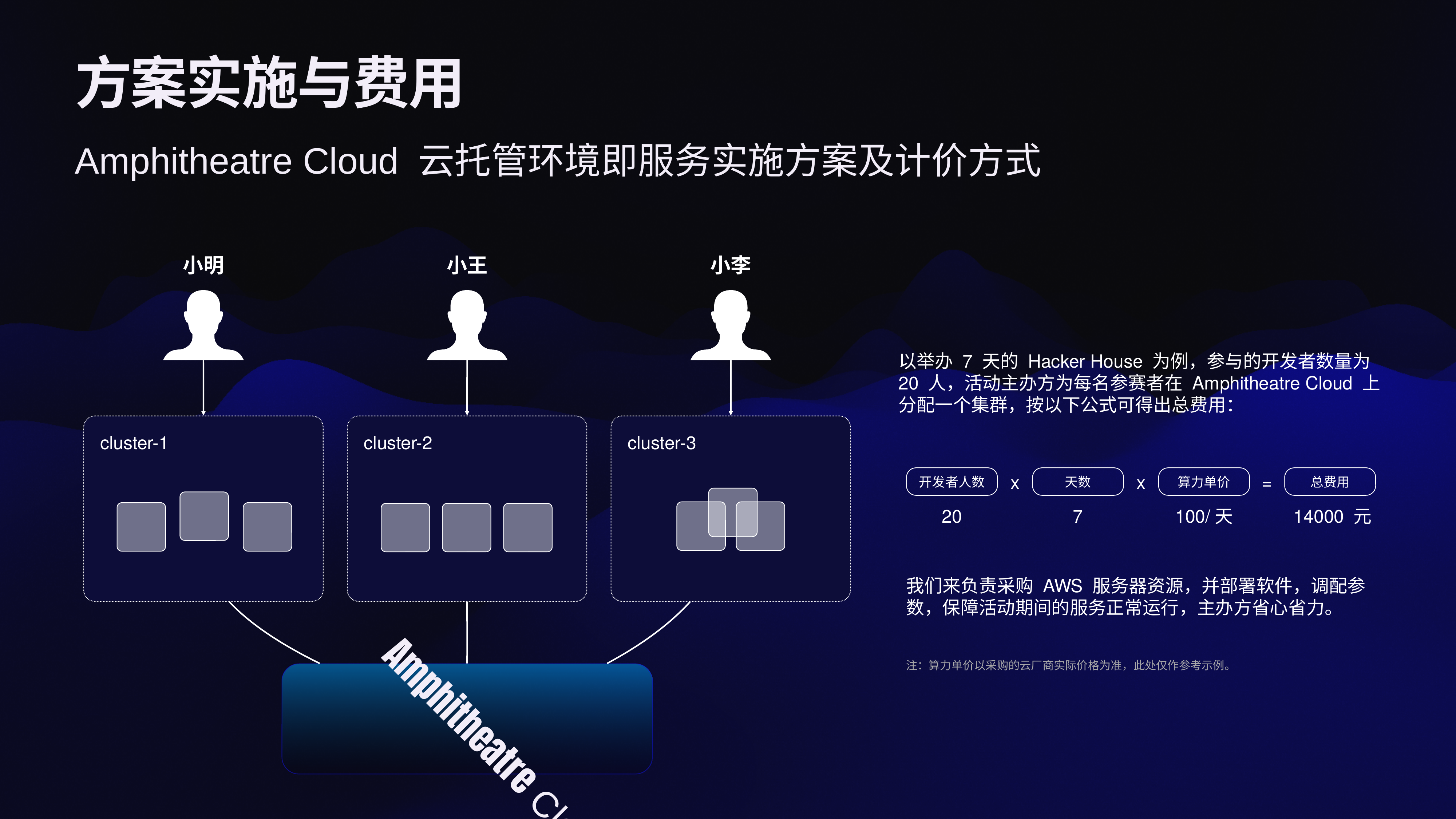

# 方案实施与费用
Amphitheatre Cloud 云托管环境即服务实施方案及计价方式
小明

小王

小李

以举办 7 天的 Hacker House 为例，参与的开发者数量为 20 人，活动主办方为每名参赛者在 Amphitheatre Cloud 上分配一个集群，按以下公式可得出总费用：

cluster-1

cluster-2

cluster-3

x
x
=
开发者人数
20
天数
7
算力单价
100/天
总费用
 14000 元
我们来负责采购 AWS 服务器资源，并部署软件，调配参数，保障活动期间的服务正常运行，主办方省心省力。

注：算力单价以采购的云厂商实际价格为准，此处仅作参考示例。

Amphitheatre Cloud